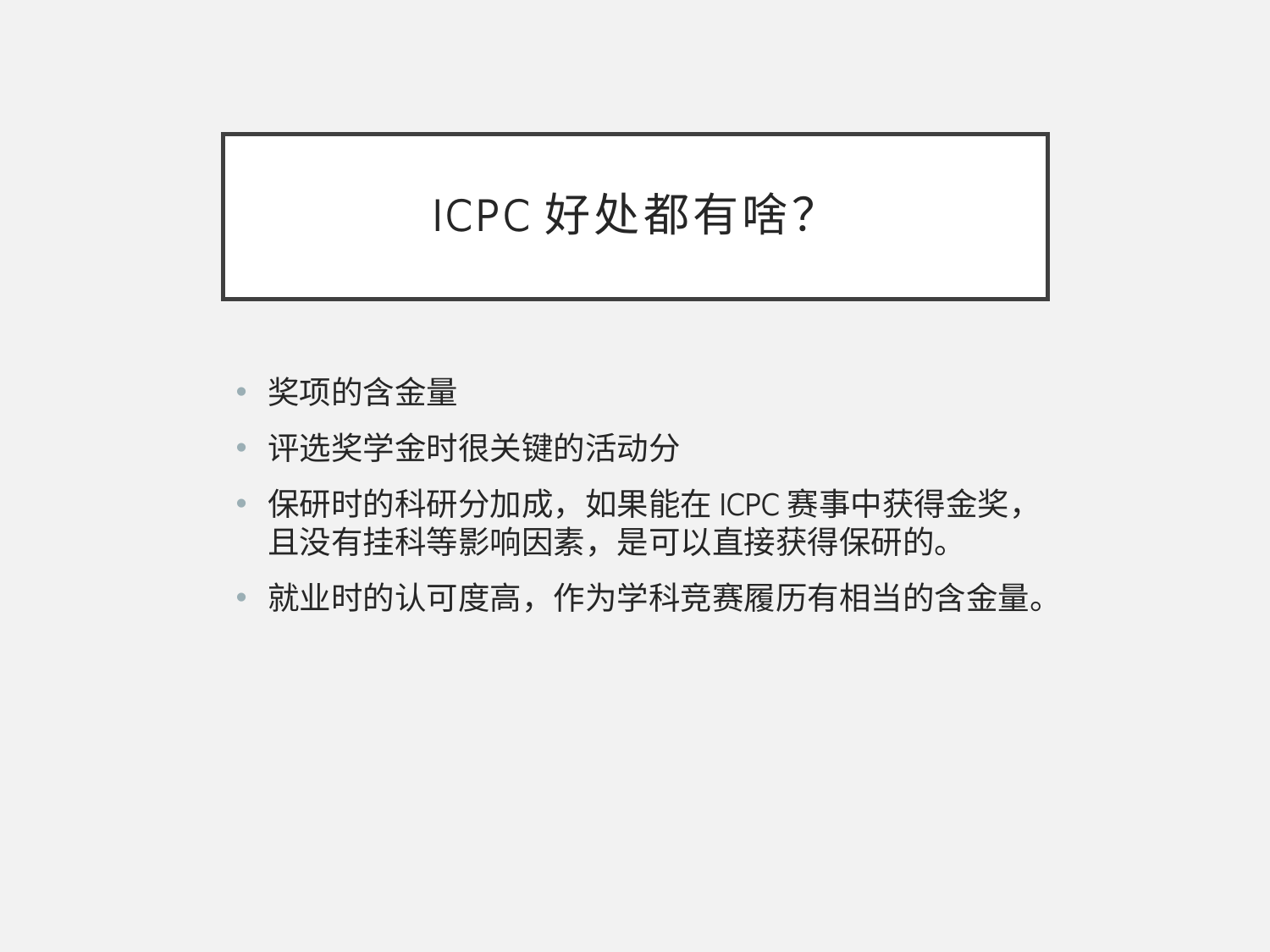

# ICPC好处都有啥？
奖项的含金量
评选奖学金时很关键的活动分
保研时的科研分加成，如果能在ICPC赛事中获得金奖，且没有挂科等影响因素，是可以直接获得保研的。
就业时的认可度高，作为学科竞赛履历有相当的含金量。